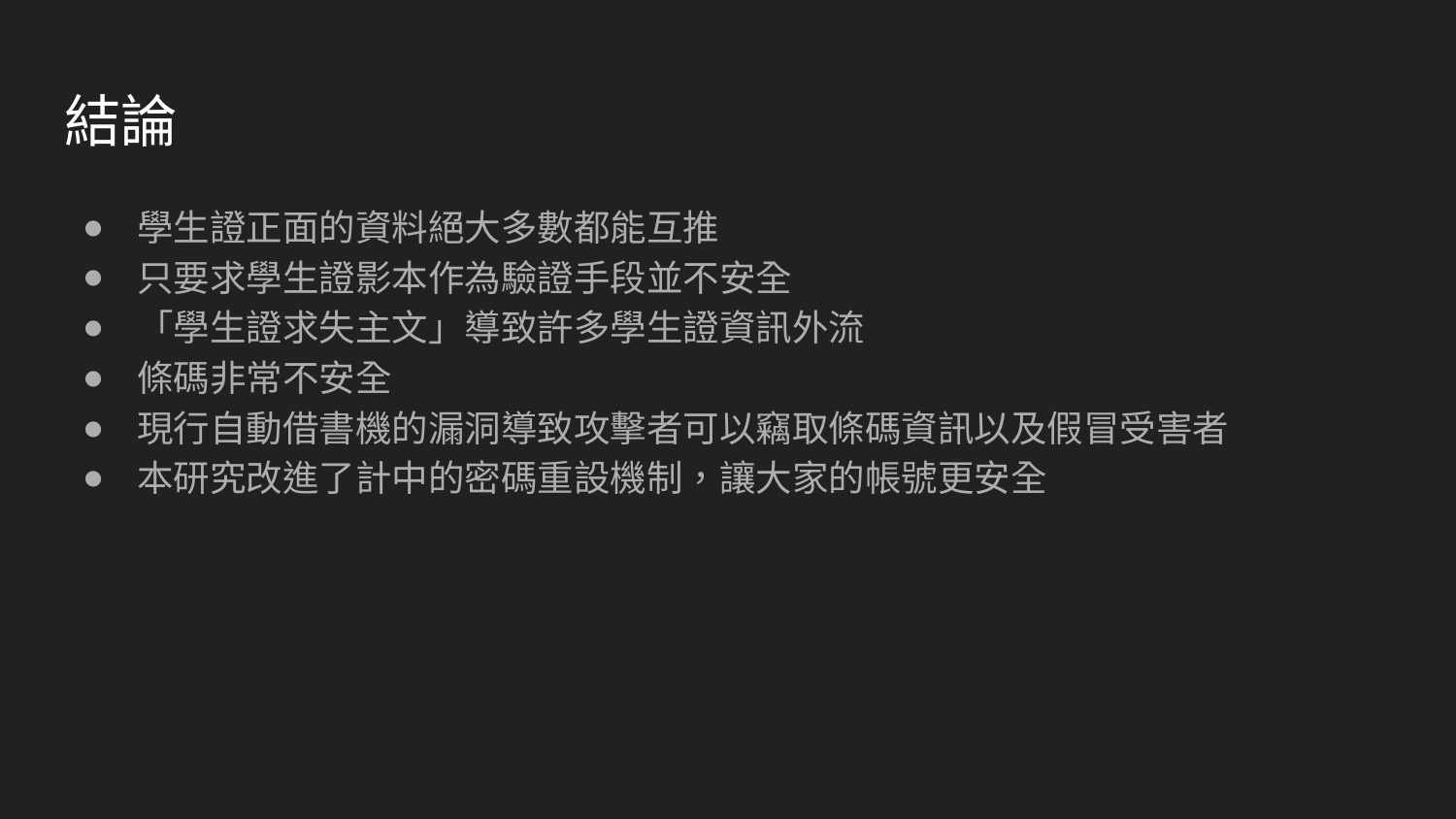

# 結論
學生證正面的資料絕大多數都能互推
只要求學生證影本作為驗證手段並不安全
「學生證求失主文」導致許多學生證資訊外流
條碼非常不安全
現行自動借書機的漏洞導致攻擊者可以竊取條碼資訊以及假冒受害者
本研究改進了計中的密碼重設機制，讓大家的帳號更安全